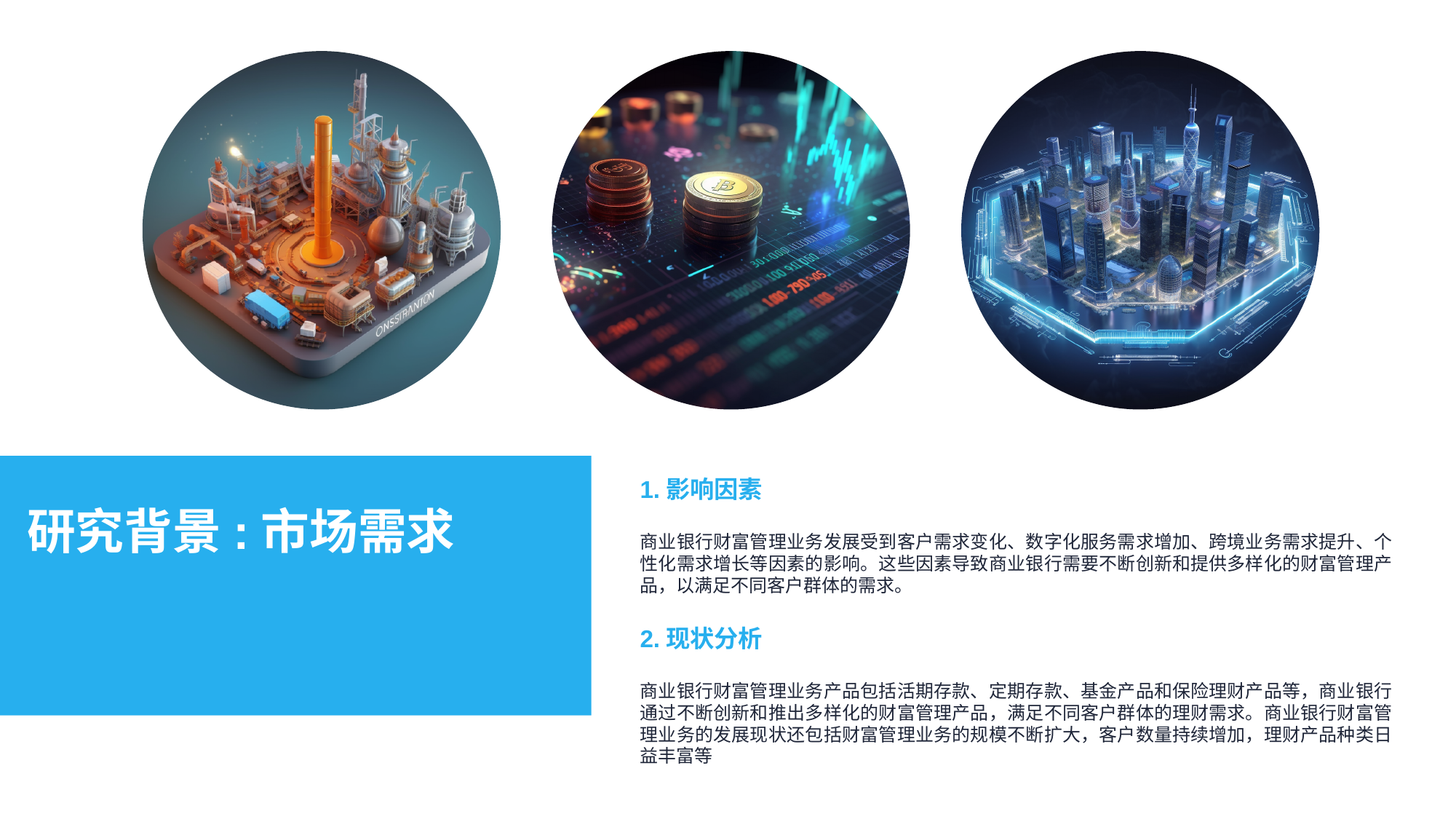

1.影响因素
商业银行财富管理业务发展受到客户需求变化、数字化服务需求增加、跨境业务需求提升、个性化需求增长等因素的影响。这些因素导致商业银行需要不断创新和提供多样化的财富管理产品，以满足不同客户群体的需求。
2.现状分析
商业银行财富管理业务产品包括活期存款、定期存款、基金产品和保险理财产品等，商业银行通过不断创新和推出多样化的财富管理产品，满足不同客户群体的理财需求。商业银行财富管理业务的发展现状还包括财富管理业务的规模不断扩大，客户数量持续增加，理财产品种类日益丰富等
研究背景:市场需求